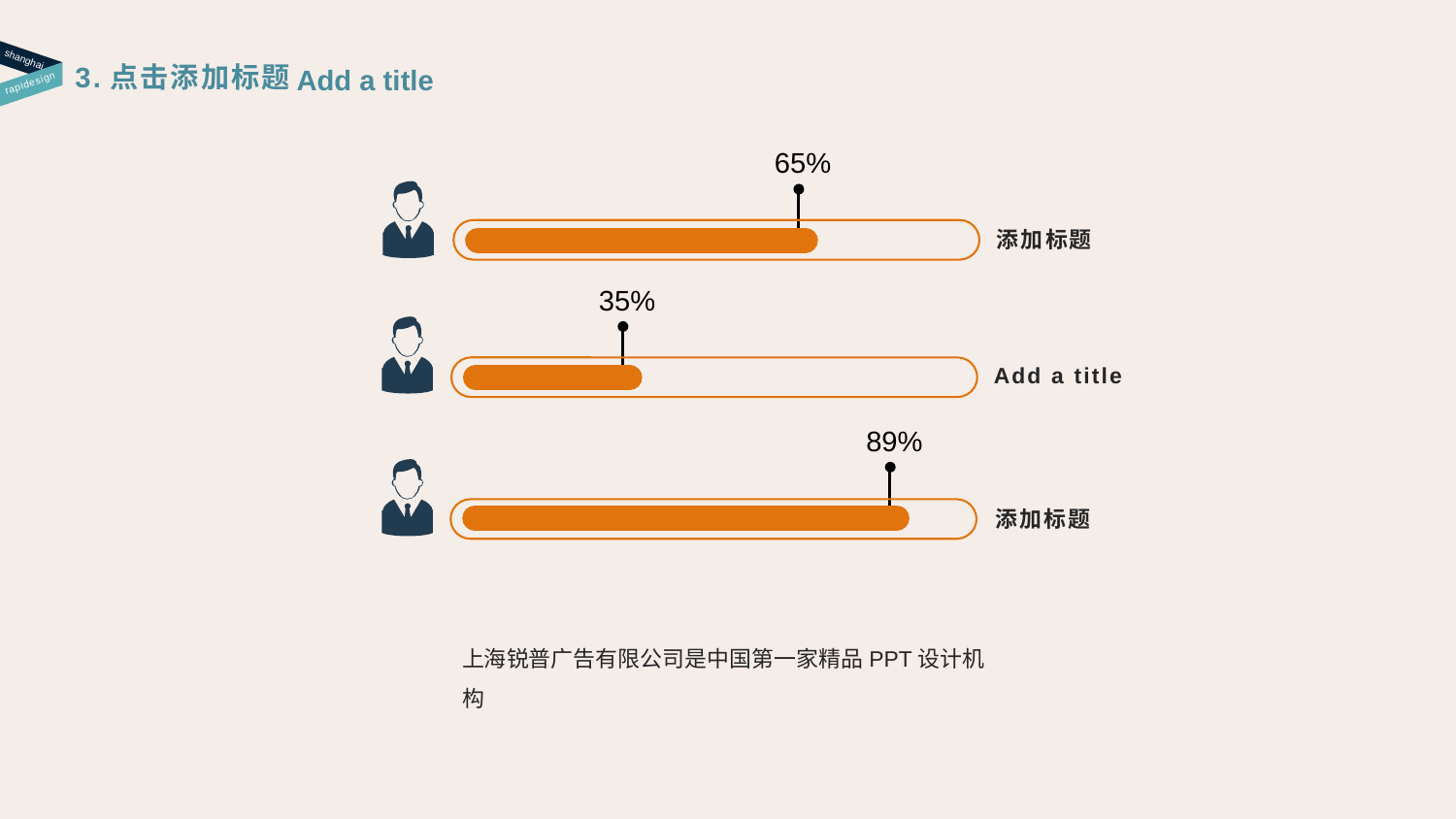

shanghai
3.点击添加标题
Add a title
rapidesign
65%

添加标题

35%

Add a title

89%

添加标题

上海锐普广告有限公司是中国第一家精品PPT设计机构